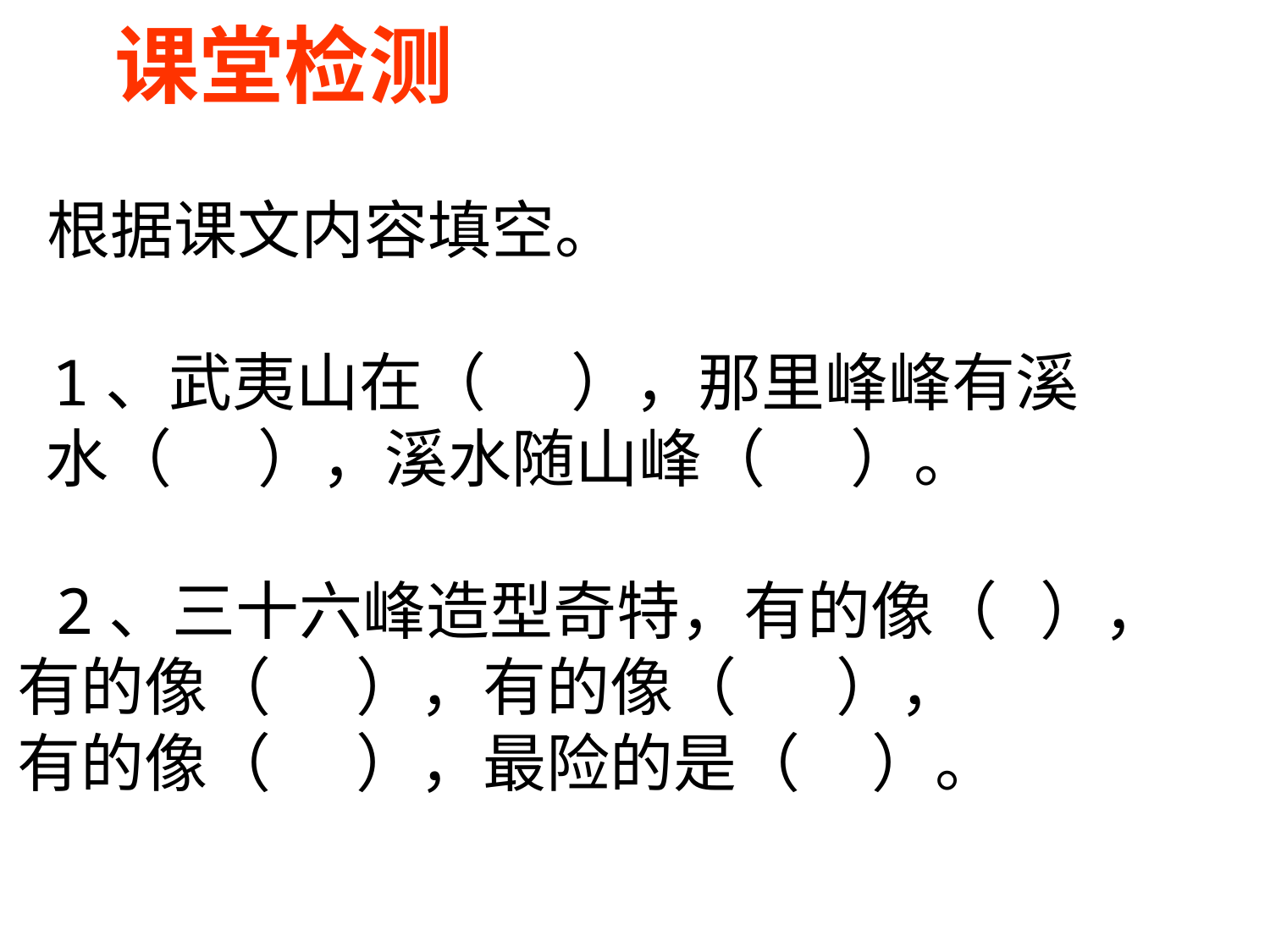

课堂检测

 根据课文内容填空。

  1、武夷山在（      ），那里峰峰有溪           水（      ），溪水随山峰（      ）。

 2、三十六峰造型奇特，有的像（   ），
有的像（      ），有的像（       ），
有的像（      ），最险的是（     ）。